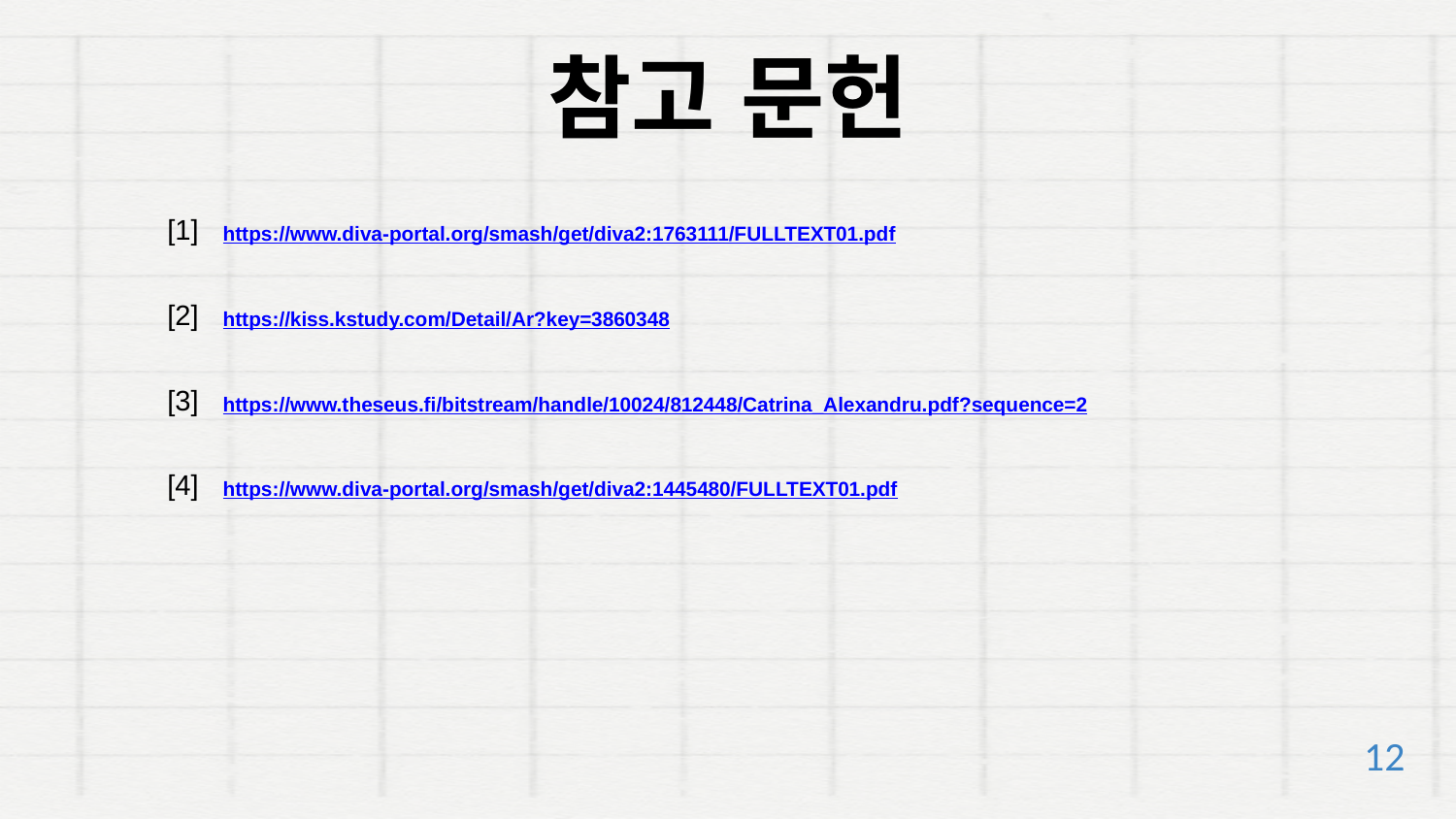

참고 문헌
[1]
https://www.diva-portal.org/smash/get/diva2:1763111/FULLTEXT01.pdf
[2]
https://kiss.kstudy.com/Detail/Ar?key=3860348
[3]
https://www.theseus.fi/bitstream/handle/10024/812448/Catrina_Alexandru.pdf?sequence=2
[4]
https://www.diva-portal.org/smash/get/diva2:1445480/FULLTEXT01.pdf
12